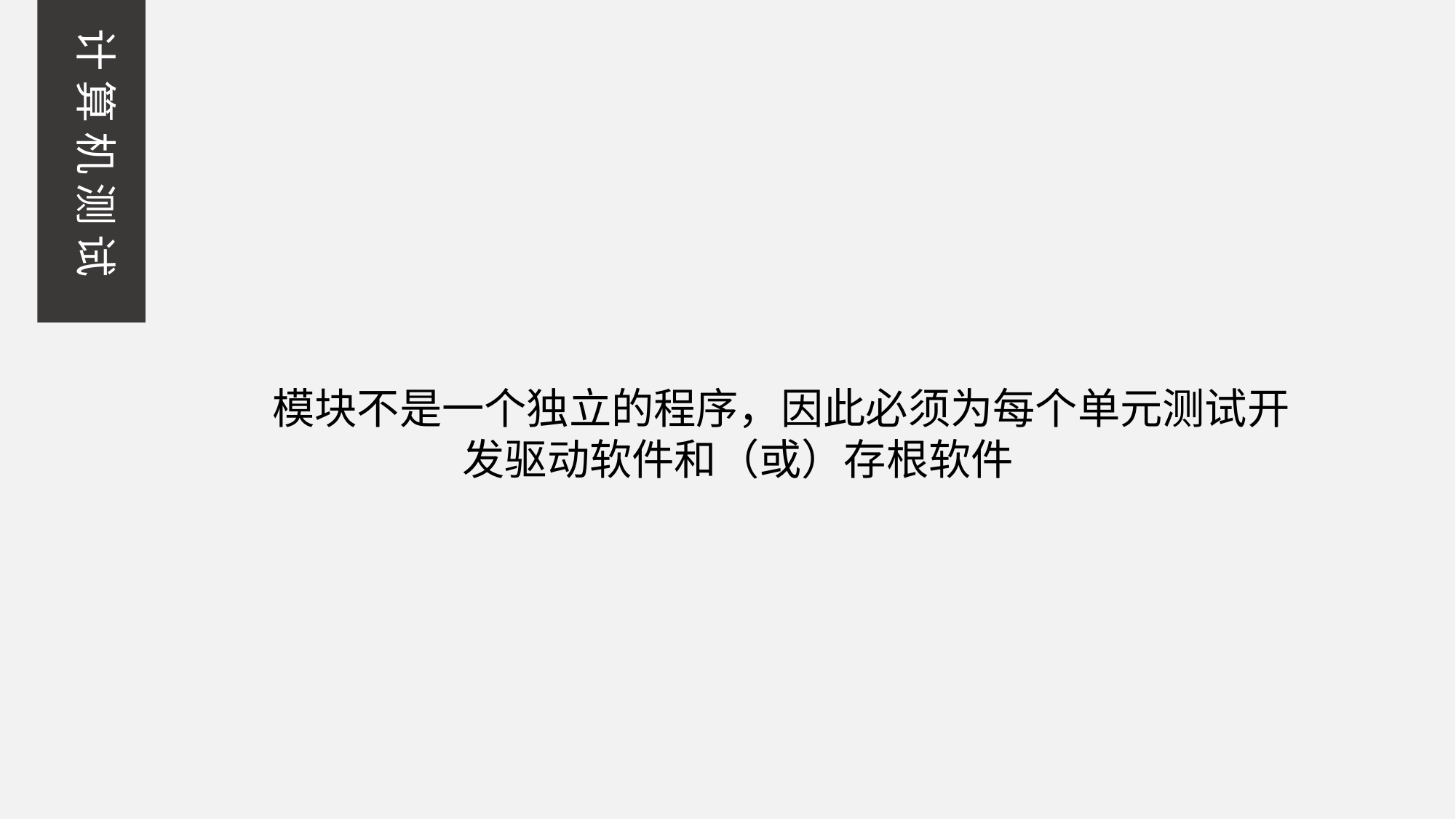

计算机测试
        模块不是一个独立的程序，因此必须为每个单元测试开发驱动软件和（或）存根软件